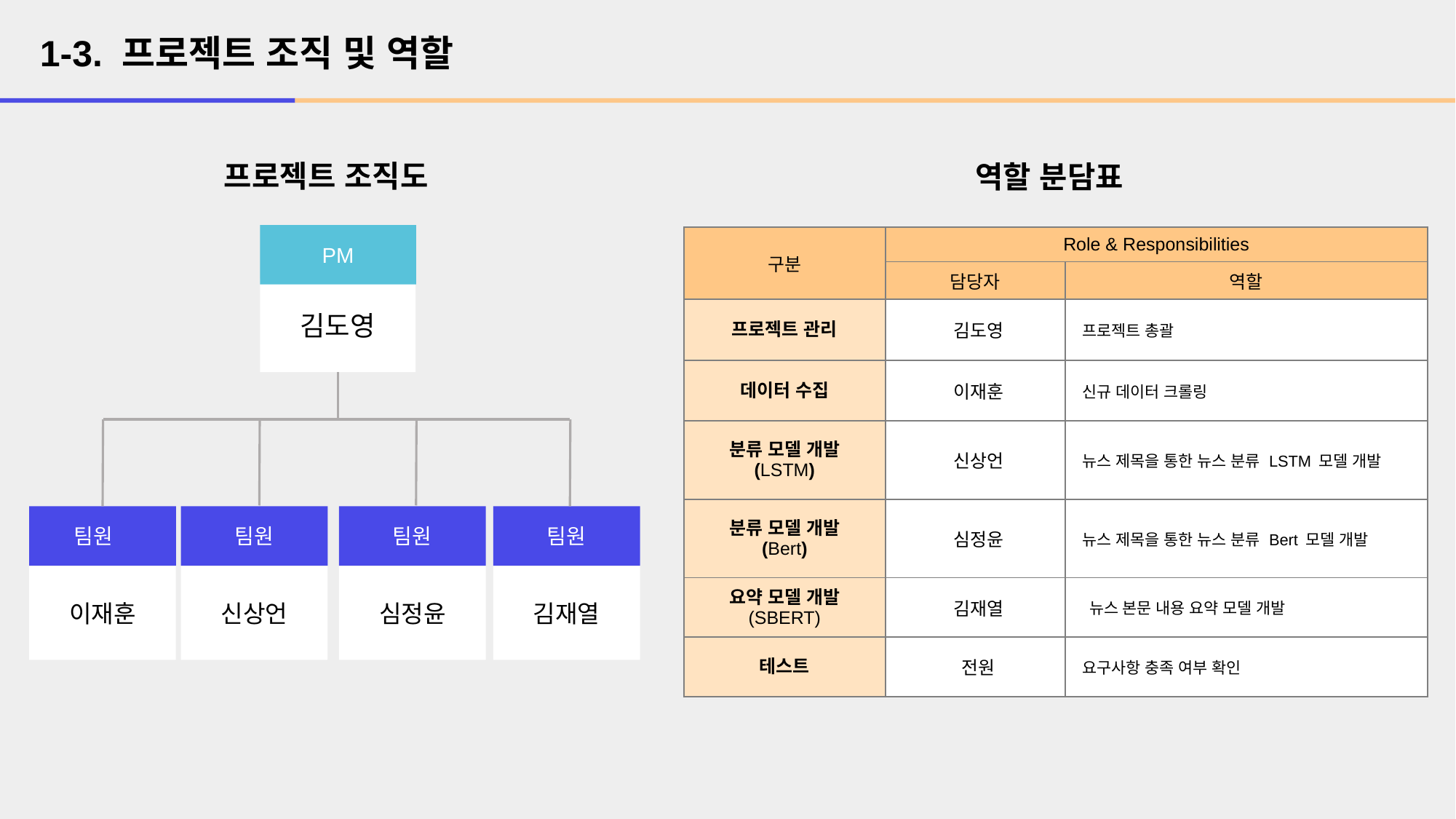

1-3. 프로젝트 조직 및 역할
프로젝트 조직도
역할 분담표
PM
김도영
팀원
팀원
팀원
팀원
이재훈
신상언
심정윤
김재열
| 구분 | Role & Responsibilities |  |
| --- | --- | --- |
|  | 담당자 | 역할 |
| 프로젝트 관리 | 김도영 | 프로젝트 총괄 |
| 데이터 수집 | 이재훈 | 신규 데이터 크롤링 |
| 분류 모델 개발 (LSTM) | 신상언 | 뉴스 제목을 통한 뉴스 분류 LSTM 모델 개발 |
| 분류 모델 개발 (Bert) | 심정윤 | 뉴스 제목을 통한 뉴스 분류 Bert 모델 개발 |
| 요약 모델 개발 (SBERT) | 김재열 | 뉴스 본문 내용 요약 모델 개발 |
| 테스트 | 전원 | 요구사항 충족 여부 확인 |